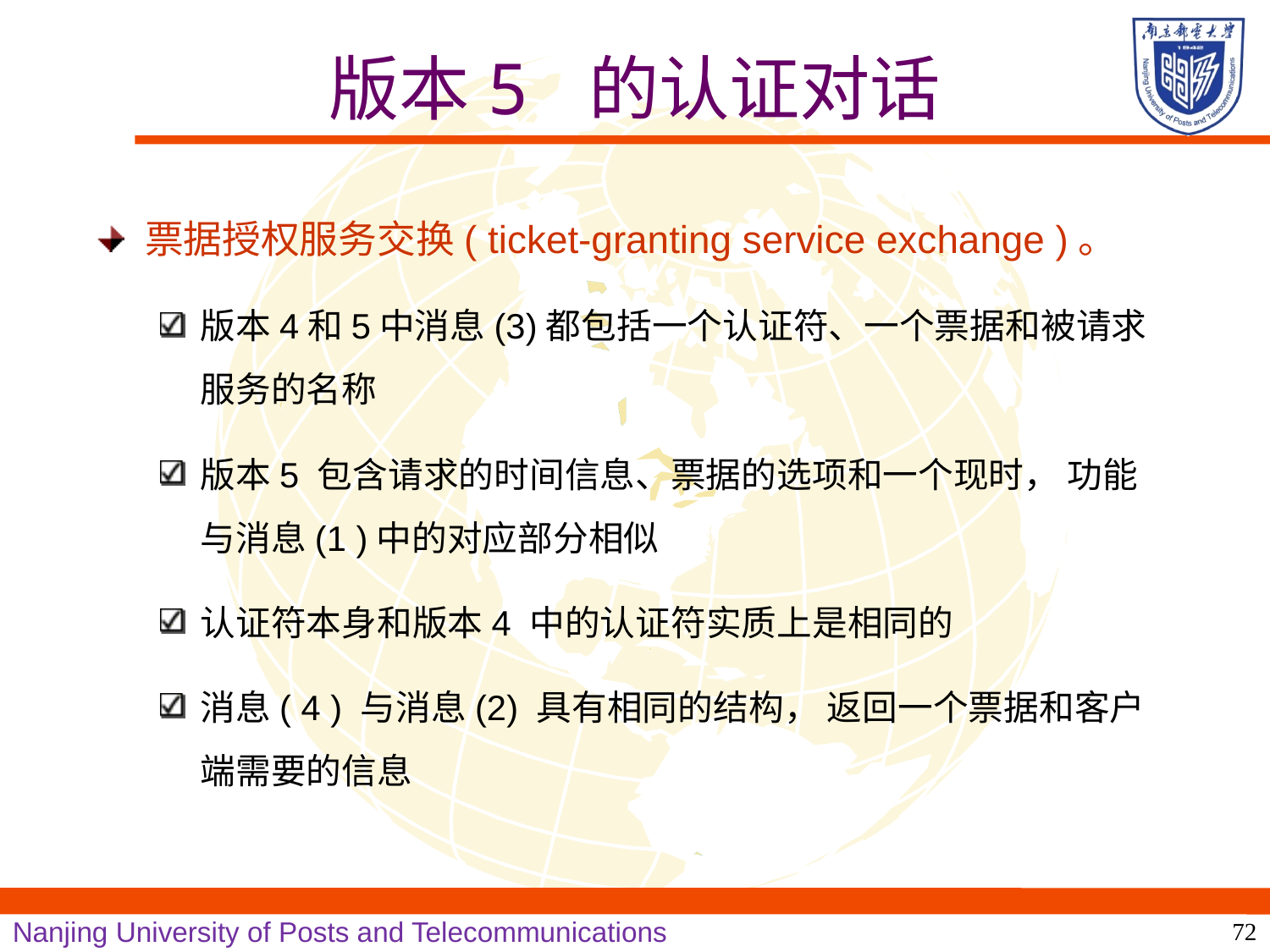

# 版本5 的认证对话
票据授权服务交换( ticket-granting service exchange )。
版本4和5中消息(3)都包括一个认证符、一个票据和被请求服务的名称
版本5 包含请求的时间信息、票据的选项和一个现时， 功能与消息(1 )中的对应部分相似
认证符本身和版本4 中的认证符实质上是相同的
消息( 4 ) 与消息(2) 具有相同的结构， 返回一个票据和客户端需要的信息
72